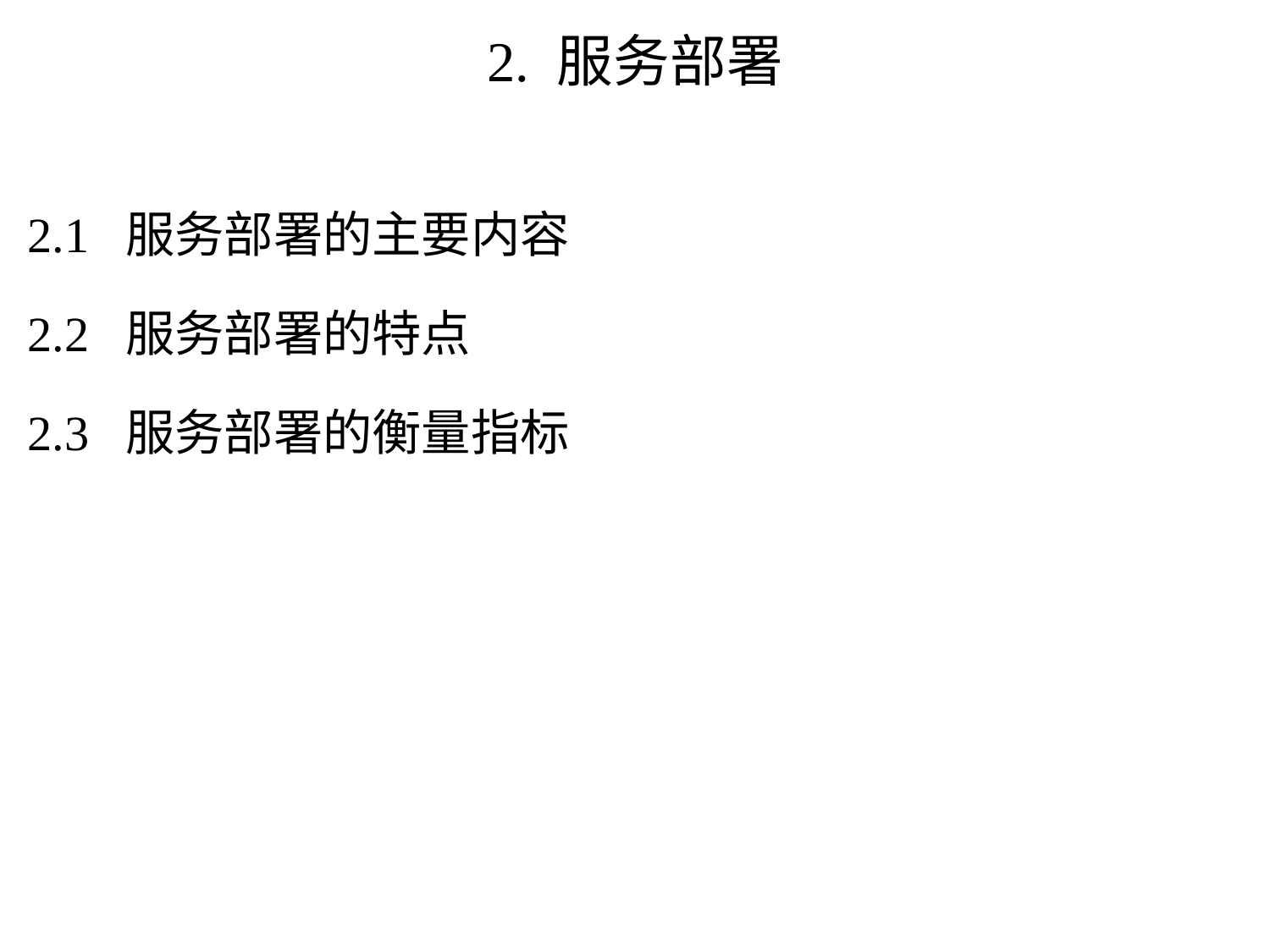

# 2. 服务部署
2.1  服务部署的主要内容
2.2  服务部署的特点
2.3  服务部署的衡量指标